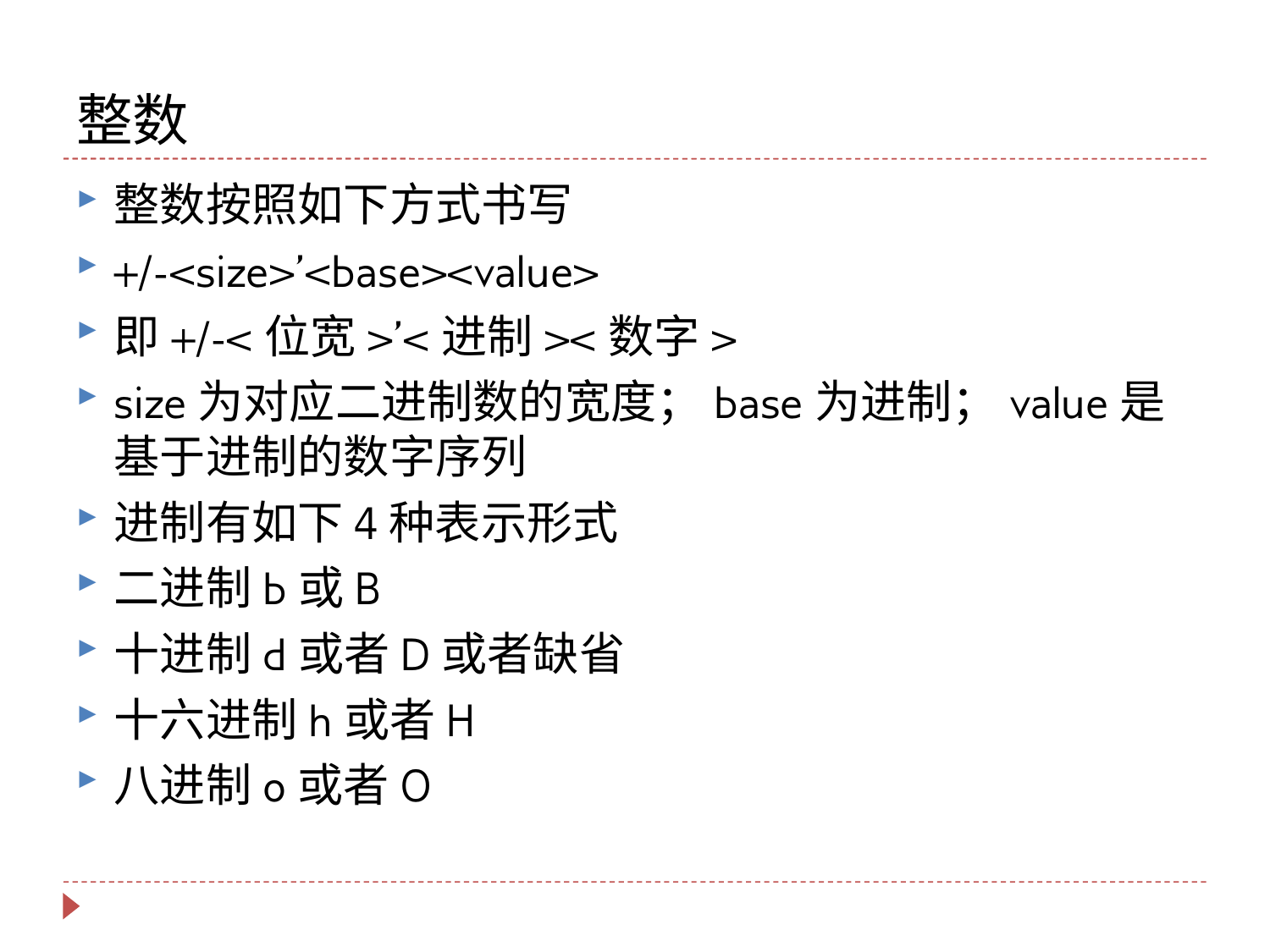

# 整数
整数按照如下方式书写
+/-<size>’<base><value>
即+/-<位宽>’<进制><数字>
size为对应二进制数的宽度；base为进制；value是基于进制的数字序列
进制有如下4种表示形式
二进制b或B
十进制d或者D或者缺省
十六进制h或者H
八进制o或者O